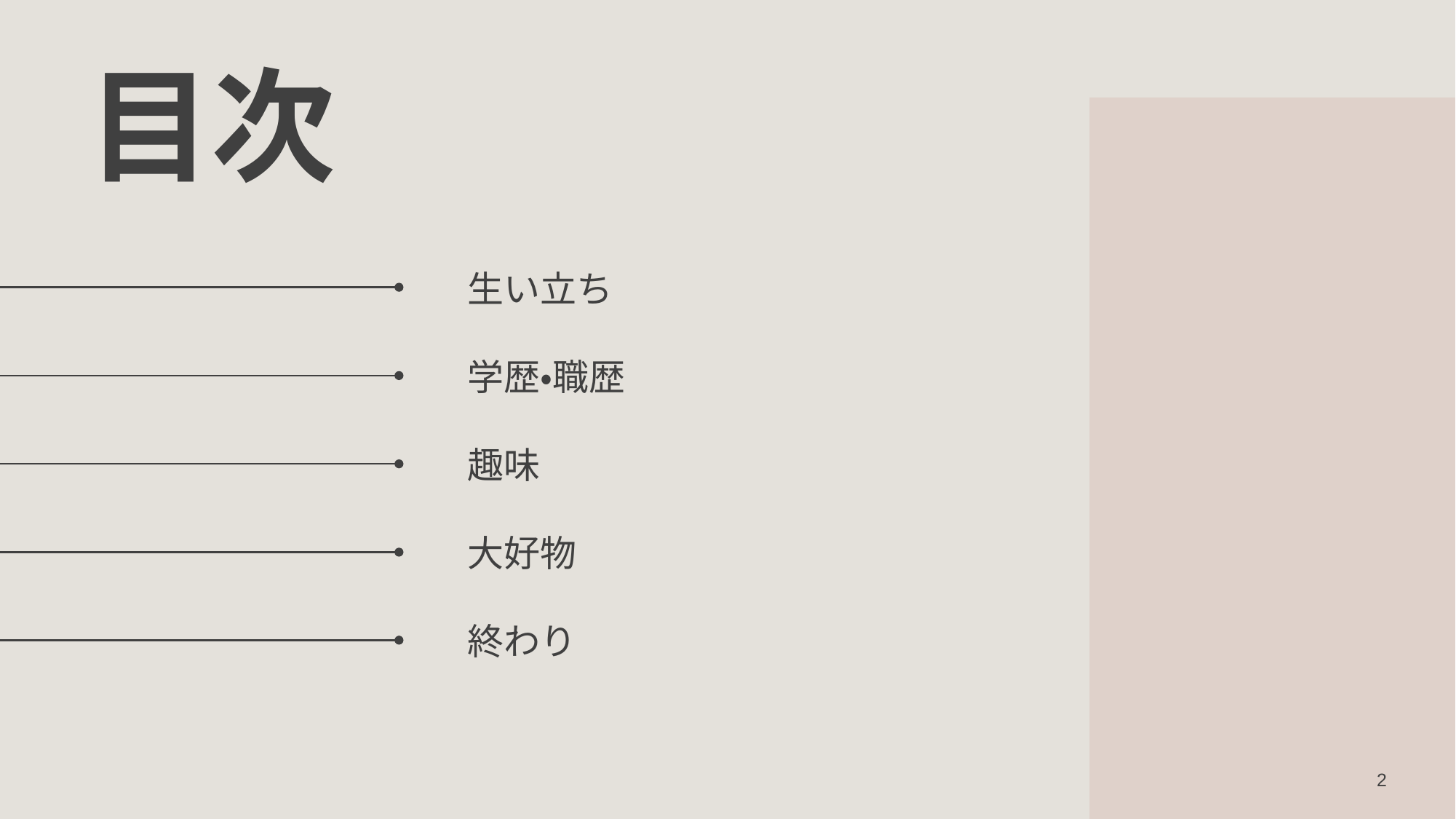

# 目次
生い立ち
学歴・職歴
趣味
大好物
終わり
2